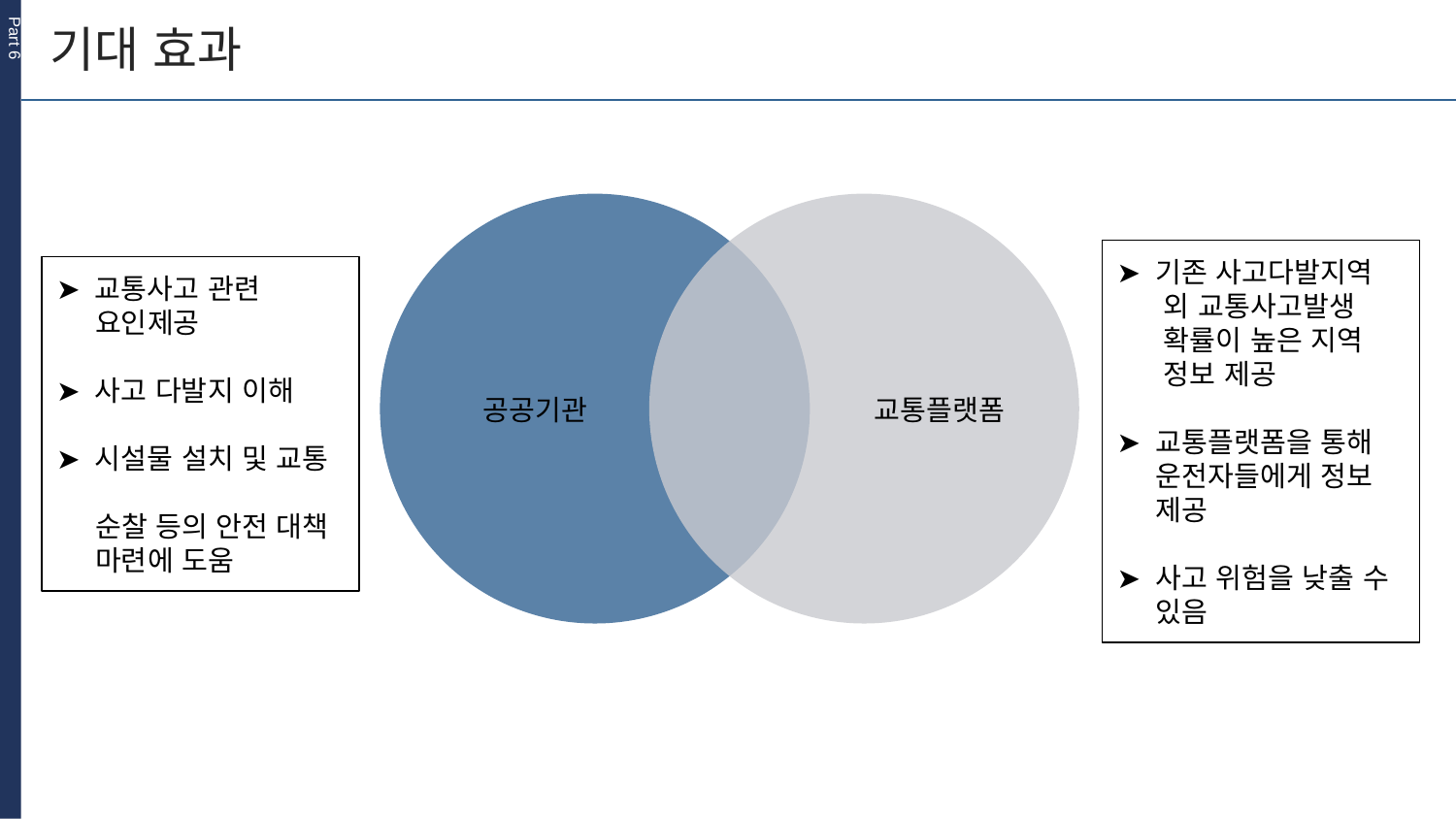

기대 효과
Part 6

➤ 기존 사고다발지역
     외 교통사고발생
     확률이 높은 지역
     정보 제공

➤ 교통플랫폼을 통해
    운전자들에게 정보
    제공

➤ 사고 위험을 낮출 수
    있음
➤ 교통사고 관련
    요인제공

➤ 사고 다발지 이해

➤ 시설물 설치 및 교통
    순찰 등의 안전 대책
    마련에 도움
공공기관
교통플랫폼